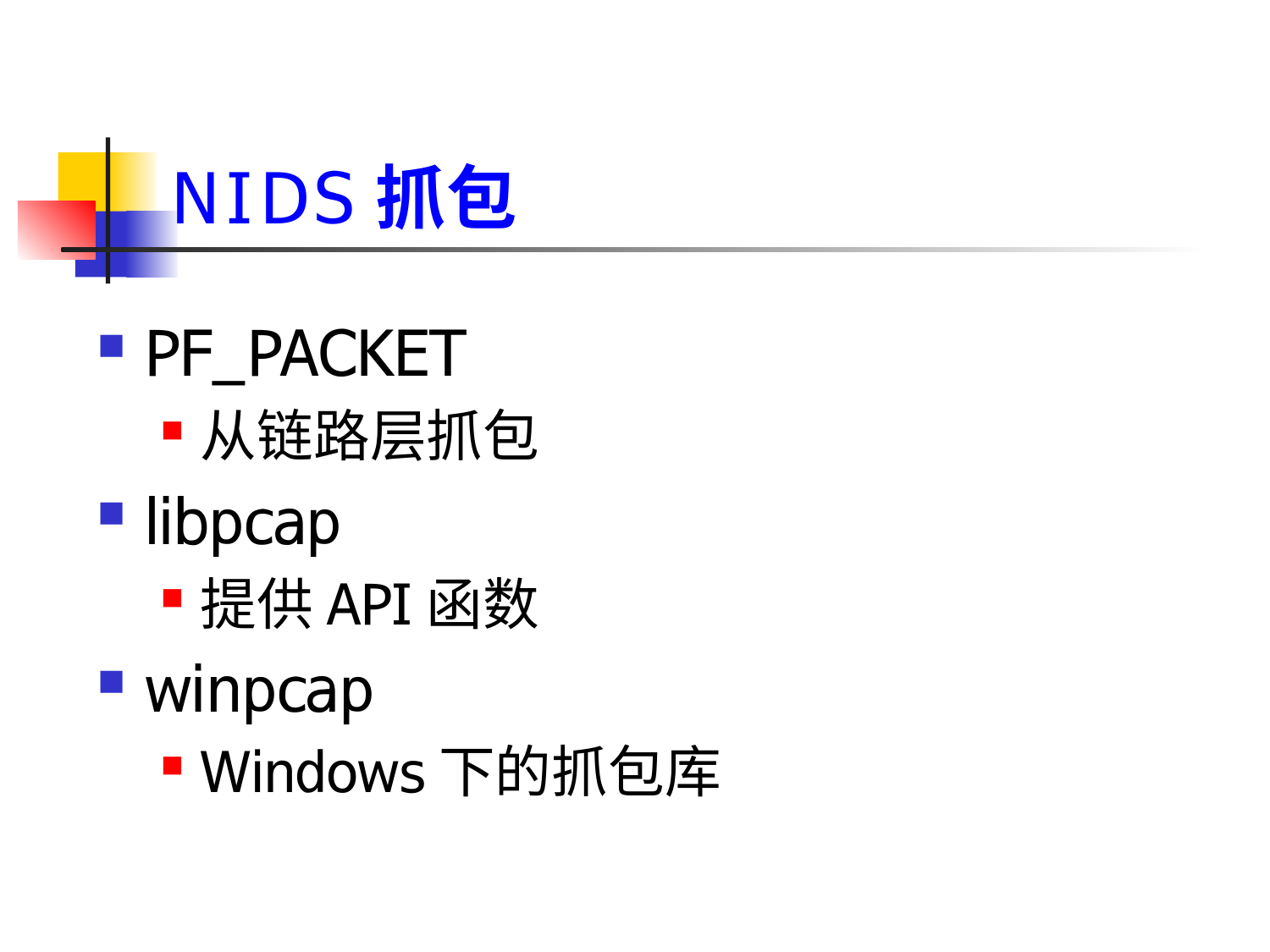

# NIDS抓包
PF_PACKET
从链路层抓包
libpcap
提供API函数
winpcap
Windows下的抓包库